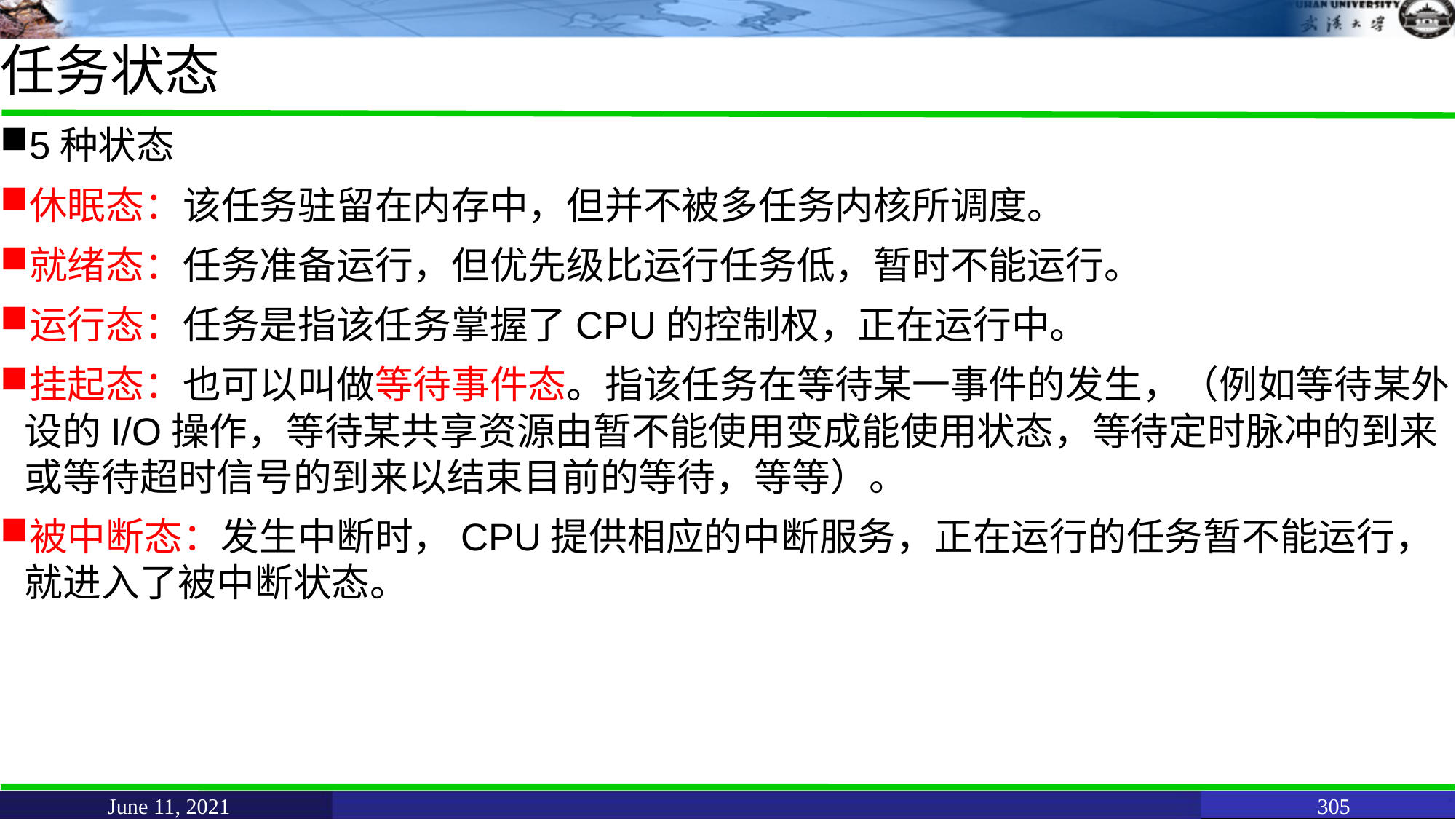

# 任务状态
5种状态
休眠态：该任务驻留在内存中，但并不被多任务内核所调度。
就绪态：任务准备运行，但优先级比运行任务低，暂时不能运行。
运行态：任务是指该任务掌握了CPU的控制权，正在运行中。
挂起态：也可以叫做等待事件态。指该任务在等待某一事件的发生，（例如等待某外设的I/O操作，等待某共享资源由暂不能使用变成能使用状态，等待定时脉冲的到来或等待超时信号的到来以结束目前的等待，等等）。
被中断态：发生中断时，CPU提供相应的中断服务，正在运行的任务暂不能运行，就进入了被中断状态。
June 11, 2021

305